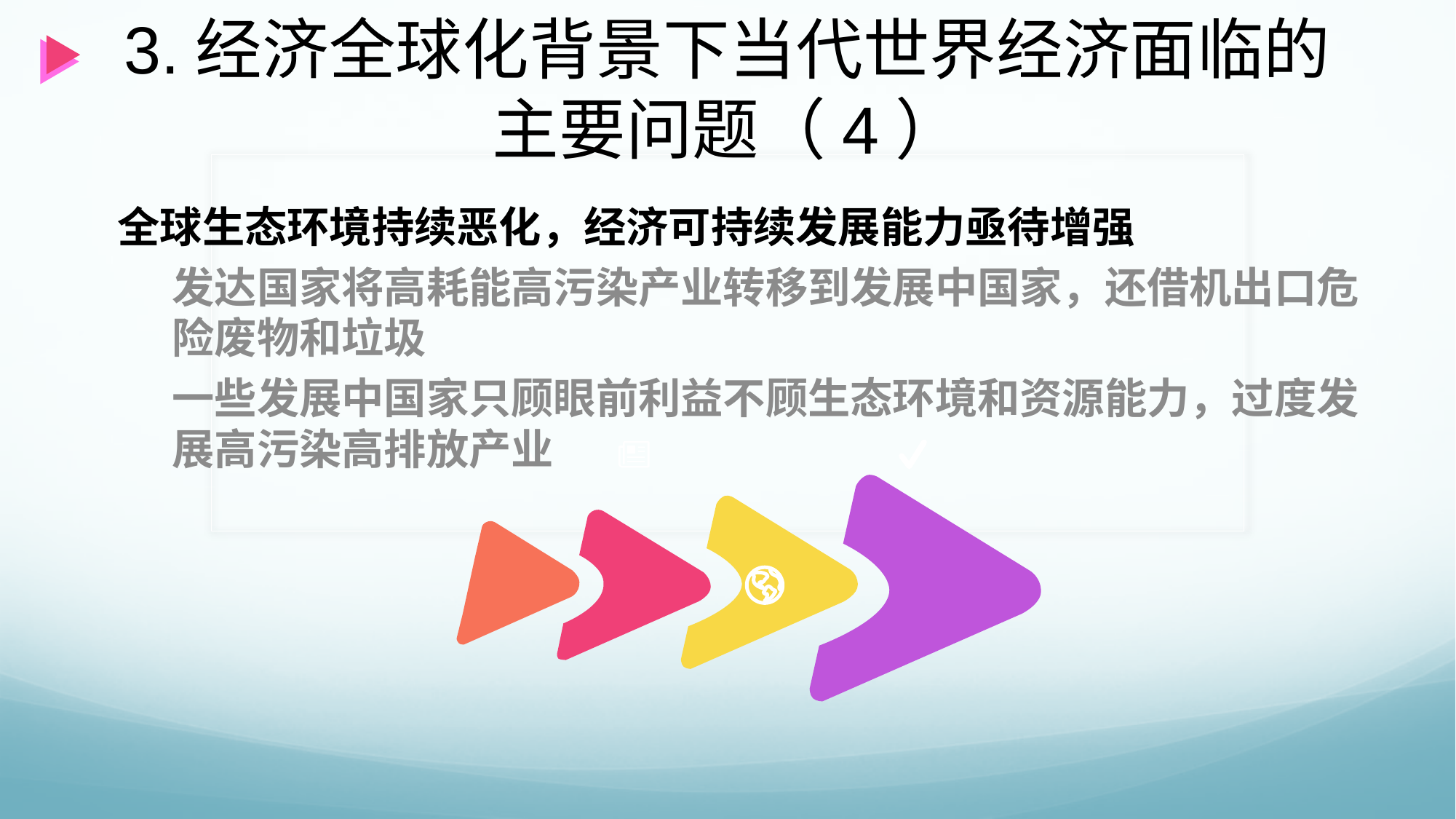

3.经济全球化背景下当代世界经济面临的主要问题（4）

全球生态环境持续恶化，经济可持续发展能力亟待增强
发达国家将高耗能高污染产业转移到发展中国家，还借机出口危险废物和垃圾
一些发展中国家只顾眼前利益不顾生态环境和资源能力，过度发展高污染高排放产业